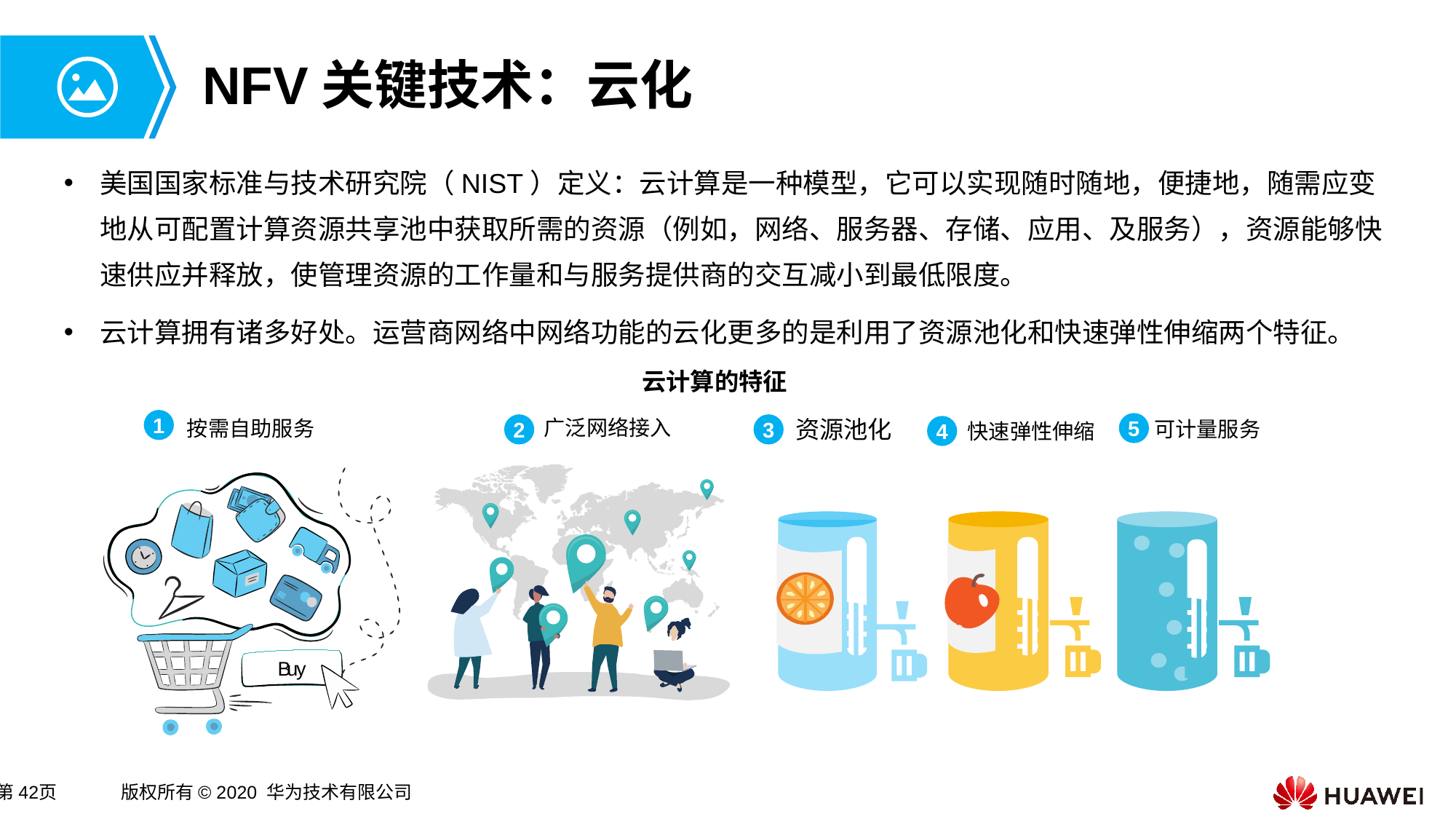

# NFV关键技术：云化
美国国家标准与技术研究院（NIST）定义：云计算是一种模型，它可以实现随时随地，便捷地，随需应变地从可配置计算资源共享池中获取所需的资源（例如，网络、服务器、存储、应用、及服务），资源能够快速供应并释放，使管理资源的工作量和与服务提供商的交互减小到最低限度。
云计算拥有诸多好处。运营商网络中网络功能的云化更多的是利用了资源池化和快速弹性伸缩两个特征。
云计算的特征
资源池化
广泛网络接入
按需自助服务
1
可计量服务
快速弹性伸缩
5
2
3
4

B
u
y